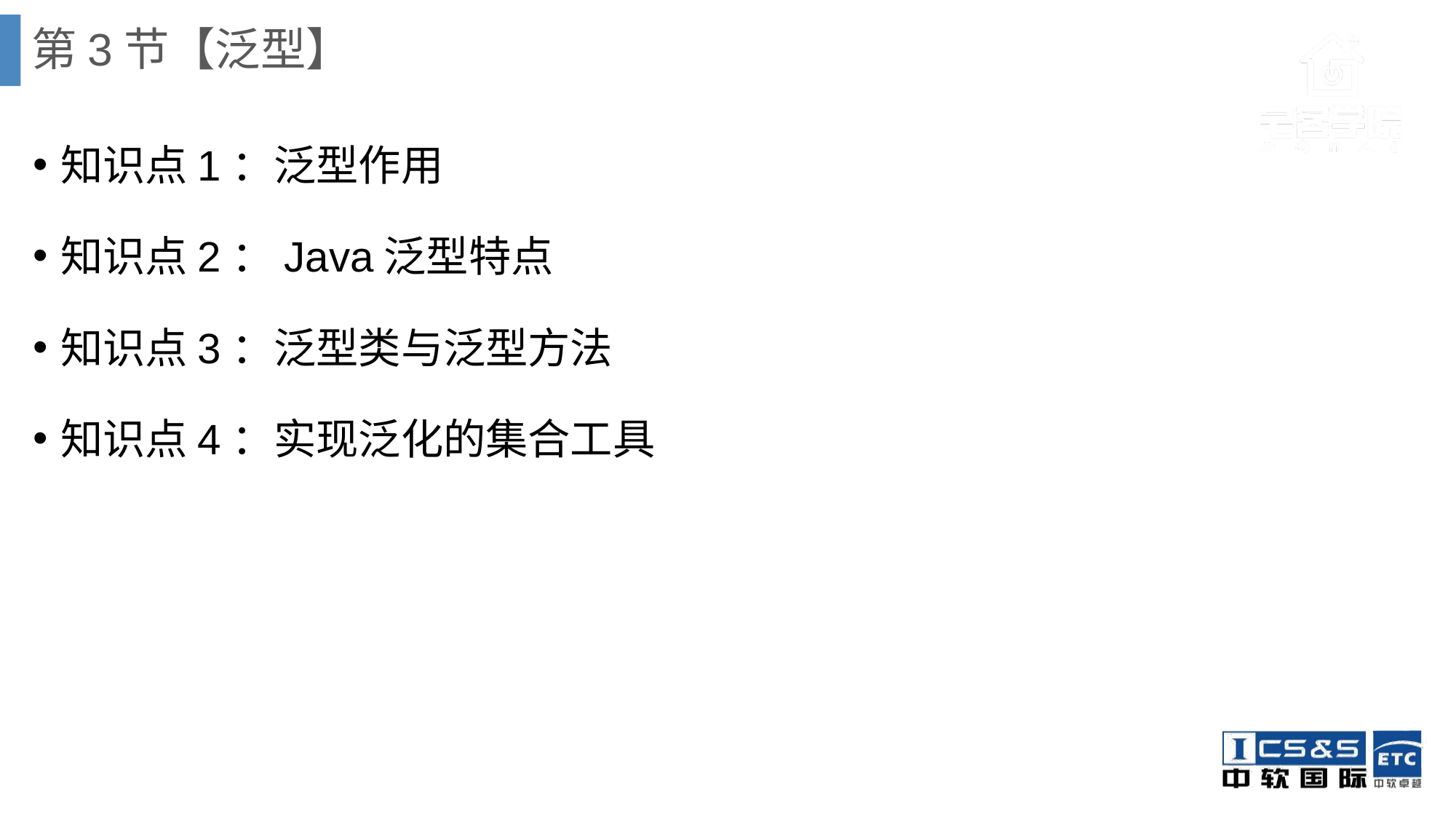

# 第3节【泛型】
知识点1：泛型作用
知识点2：Java泛型特点
知识点3：泛型类与泛型方法
知识点4：实现泛化的集合工具